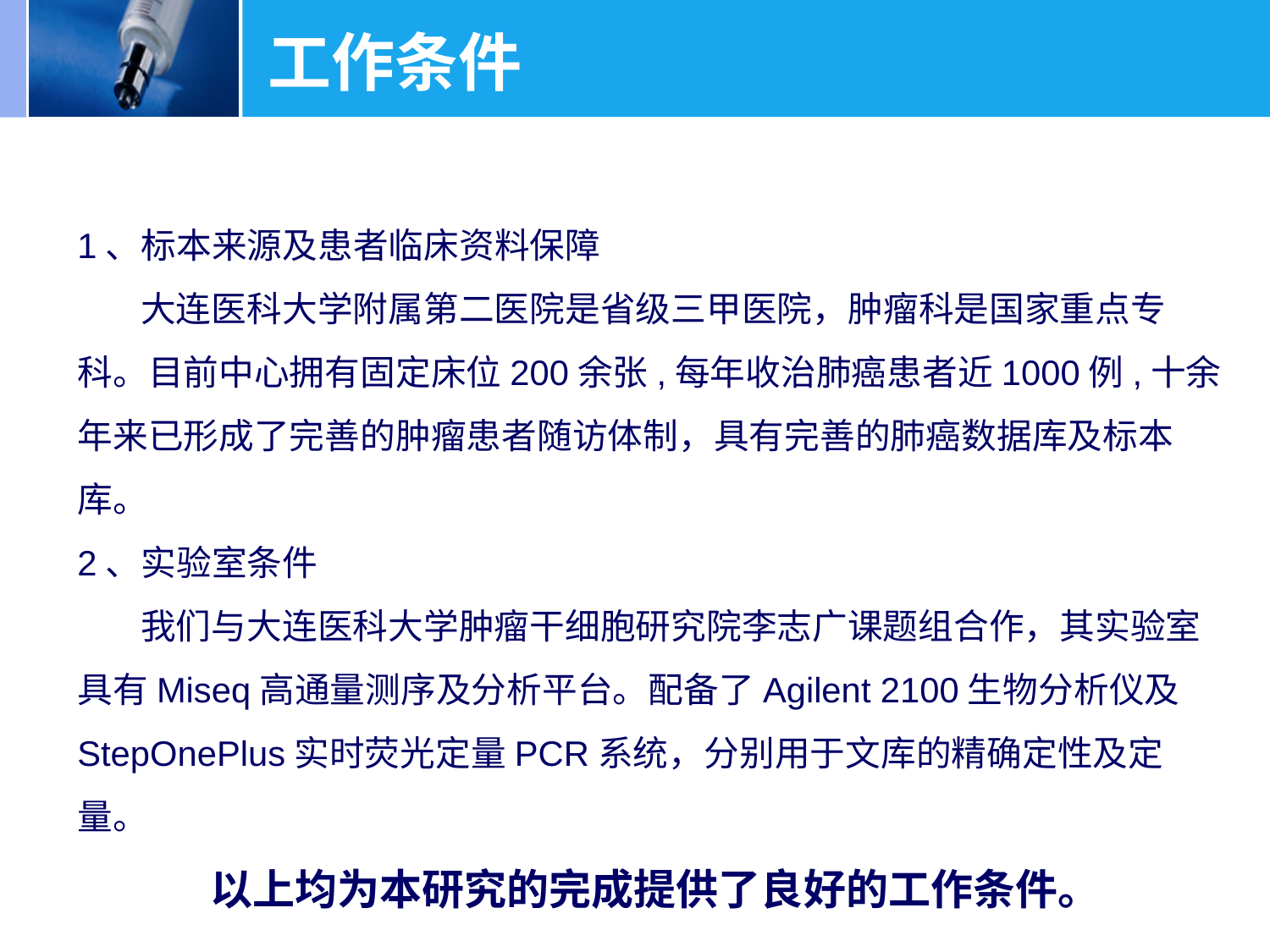

# 工作条件
1、标本来源及患者临床资料保障
       大连医科大学附属第二医院是省级三甲医院，肿瘤科是国家重点专科。目前中心拥有固定床位200余张,每年收治肺癌患者近1000例,十余年来已形成了完善的肿瘤患者随访体制，具有完善的肺癌数据库及标本库。
2、实验室条件
       我们与大连医科大学肿瘤干细胞研究院李志广课题组合作，其实验室具有Miseq高通量测序及分析平台。配备了Agilent 2100生物分析仪及StepOnePlus实时荧光定量PCR系统，分别用于文库的精确定性及定量。
以上均为本研究的完成提供了良好的工作条件。